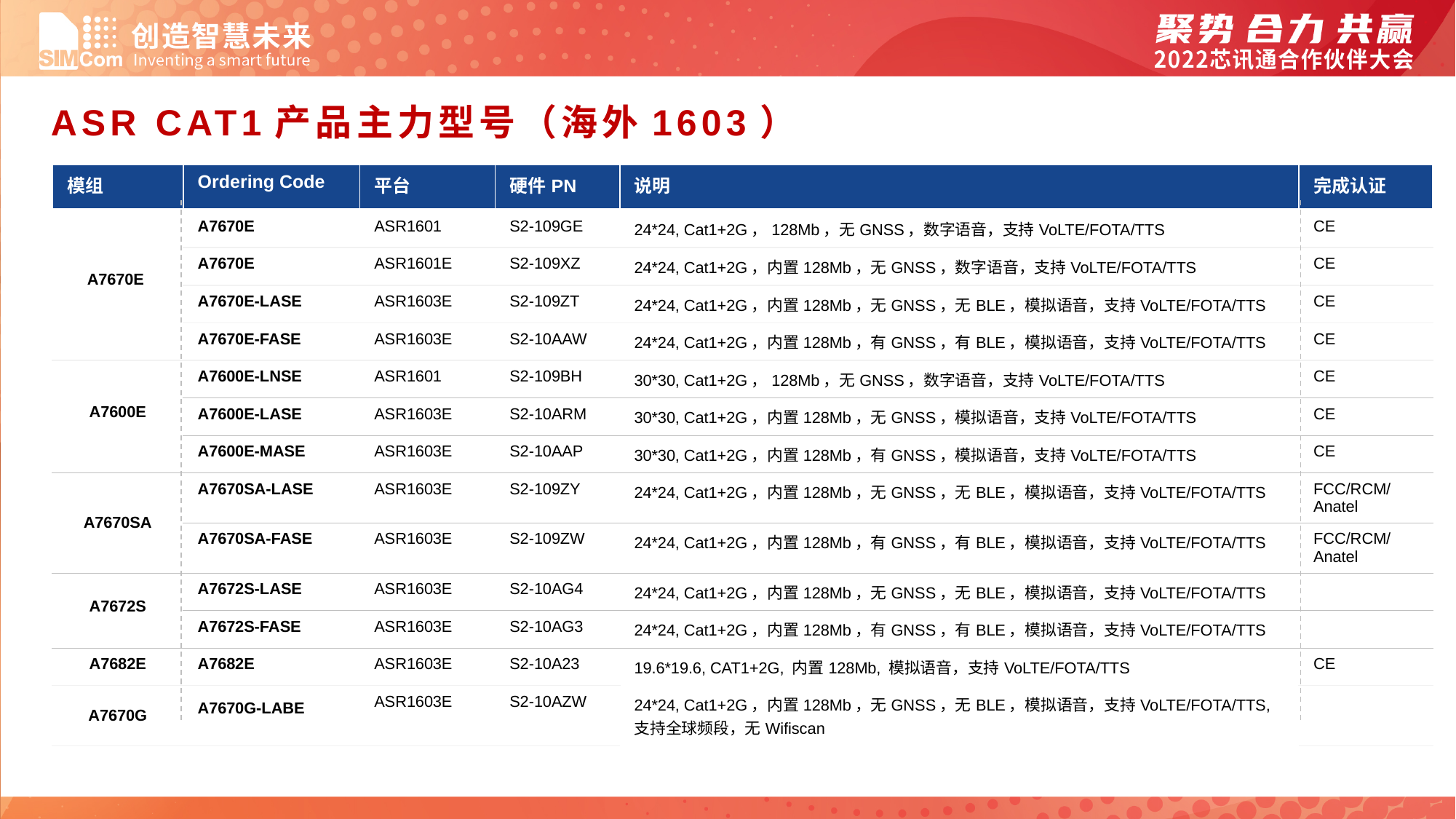

ASR CAT1产品主力型号（海外1603）
| 模组 | Ordering Code | 平台 | 硬件PN | 说明 | 完成认证 |
| --- | --- | --- | --- | --- | --- |
| A7670E | A7670E | ASR1601 | S2-109GE | 24\*24, Cat1+2G，128Mb，无GNSS，数字语音，支持VoLTE/FOTA/TTS | CE |
|  | A7670E | ASR1601E | S2-109XZ | 24\*24, Cat1+2G，内置128Mb，无GNSS，数字语音，支持VoLTE/FOTA/TTS | CE |
|  | A7670E-LASE | ASR1603E | S2-109ZT | 24\*24, Cat1+2G，内置128Mb，无GNSS，无BLE，模拟语音，支持VoLTE/FOTA/TTS | CE |
|  | A7670E-FASE | ASR1603E | S2-10AAW | 24\*24, Cat1+2G，内置128Mb，有GNSS，有BLE，模拟语音，支持VoLTE/FOTA/TTS | CE |
| A7600E | A7600E-LNSE | ASR1601 | S2-109BH | 30\*30, Cat1+2G，128Mb，无GNSS，数字语音，支持VoLTE/FOTA/TTS | CE |
|  | A7600E-LASE | ASR1603E | S2-10ARM | 30\*30, Cat1+2G，内置128Mb，无GNSS，模拟语音，支持VoLTE/FOTA/TTS | CE |
|  | A7600E-MASE | ASR1603E | S2-10AAP | 30\*30, Cat1+2G，内置128Mb，有GNSS，模拟语音，支持VoLTE/FOTA/TTS | CE |
| A7670SA | A7670SA-LASE | ASR1603E | S2-109ZY | 24\*24, Cat1+2G，内置128Mb，无GNSS，无BLE，模拟语音，支持VoLTE/FOTA/TTS | FCC/RCM/ Anatel |
|  | A7670SA-FASE | ASR1603E | S2-109ZW | 24\*24, Cat1+2G，内置128Mb，有GNSS，有BLE，模拟语音，支持VoLTE/FOTA/TTS | FCC/RCM/ Anatel |
| A7672S | A7672S-LASE | ASR1603E | S2-10AG4 | 24\*24, Cat1+2G，内置128Mb，无GNSS，无BLE，模拟语音，支持VoLTE/FOTA/TTS |  |
|  | A7672S-FASE | ASR1603E | S2-10AG3 | 24\*24, Cat1+2G，内置128Mb，有GNSS，有BLE，模拟语音，支持VoLTE/FOTA/TTS |  |
| A7682E | A7682E | ASR1603E | S2-10A23 | 19.6\*19.6, CAT1+2G, 内置128Mb, 模拟语音，支持VoLTE/FOTA/TTS | CE |
| A7670G | A7670G-LABE | ASR1603E | S2-10AZW | 24\*24, Cat1+2G，内置128Mb，无GNSS，无BLE，模拟语音，支持VoLTE/FOTA/TTS,支持全球频段，无Wifiscan |  |